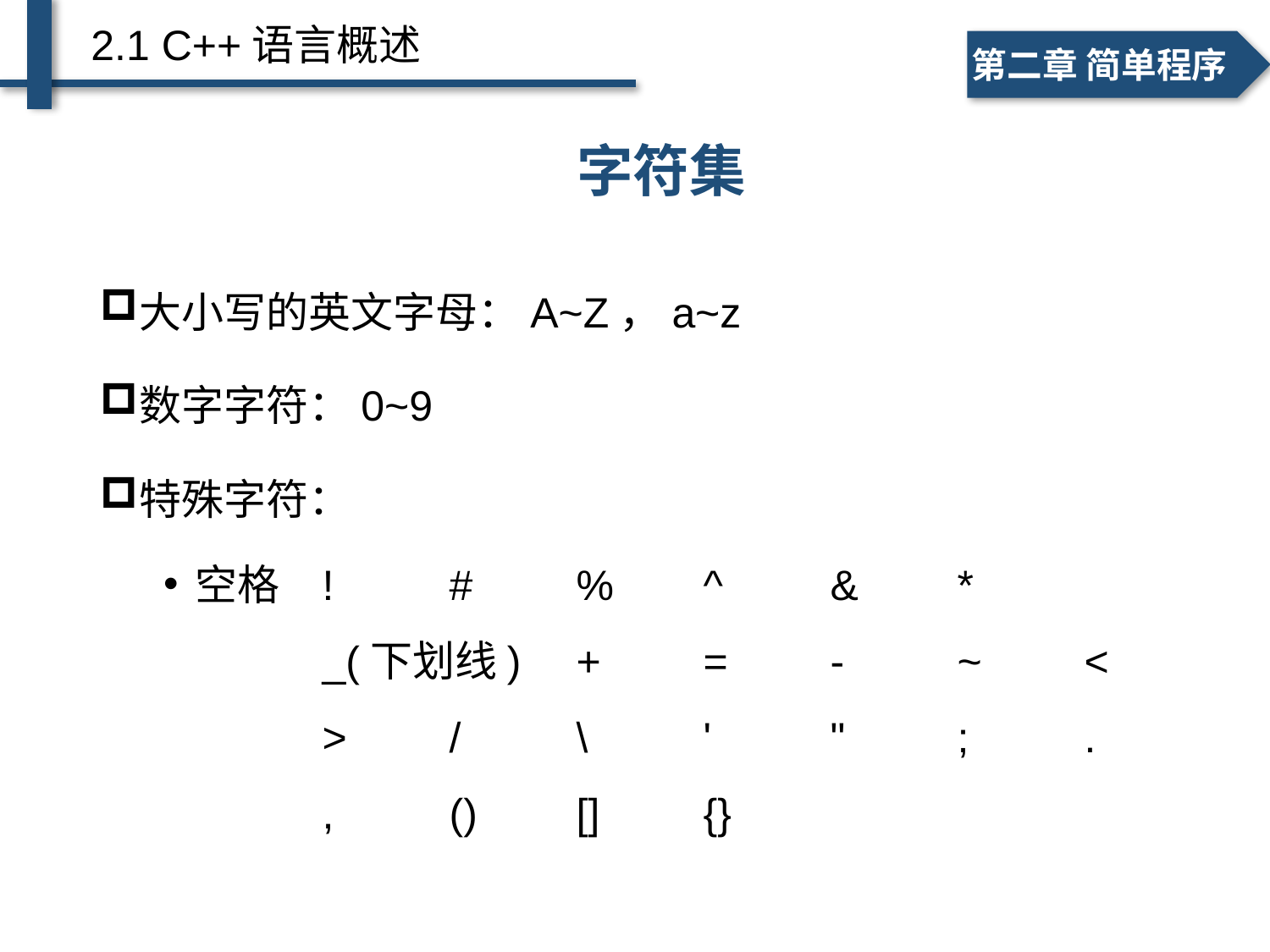

2.1 C++语言概述
一、个人简介
二、学术成绩

第二章 简单程序

字符集
大小写的英文字母：A~Z，a~z
数字字符：0~9
特殊字符：
空格	!	#	%	^	&	*
	_(下划线)	+	=	-	~	<	>	/	\	'	"	;	.	,	()	[]	{}
83